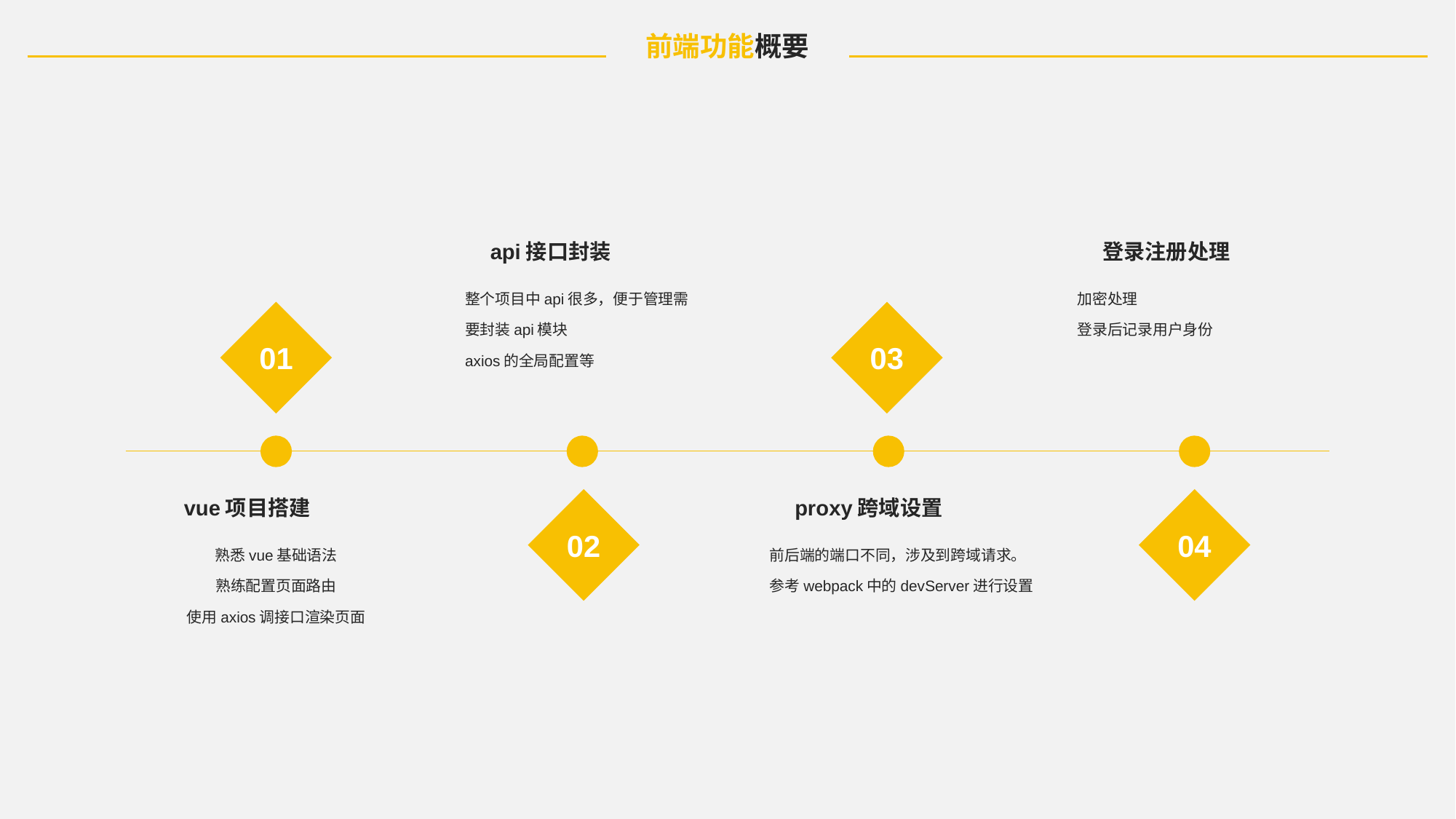

前端功能概要
api接口封装
登录注册处理
整个项目中api很多，便于管理需要封装api模块
axios的全局配置等
加密处理
登录后记录用户身份
01
03

02
04
vue项目搭建
proxy跨域设置
熟悉vue基础语法
熟练配置页面路由
使用axios调接口渲染页面
前后端的端口不同，涉及到跨域请求。
参考webpack中的devServer进行设置